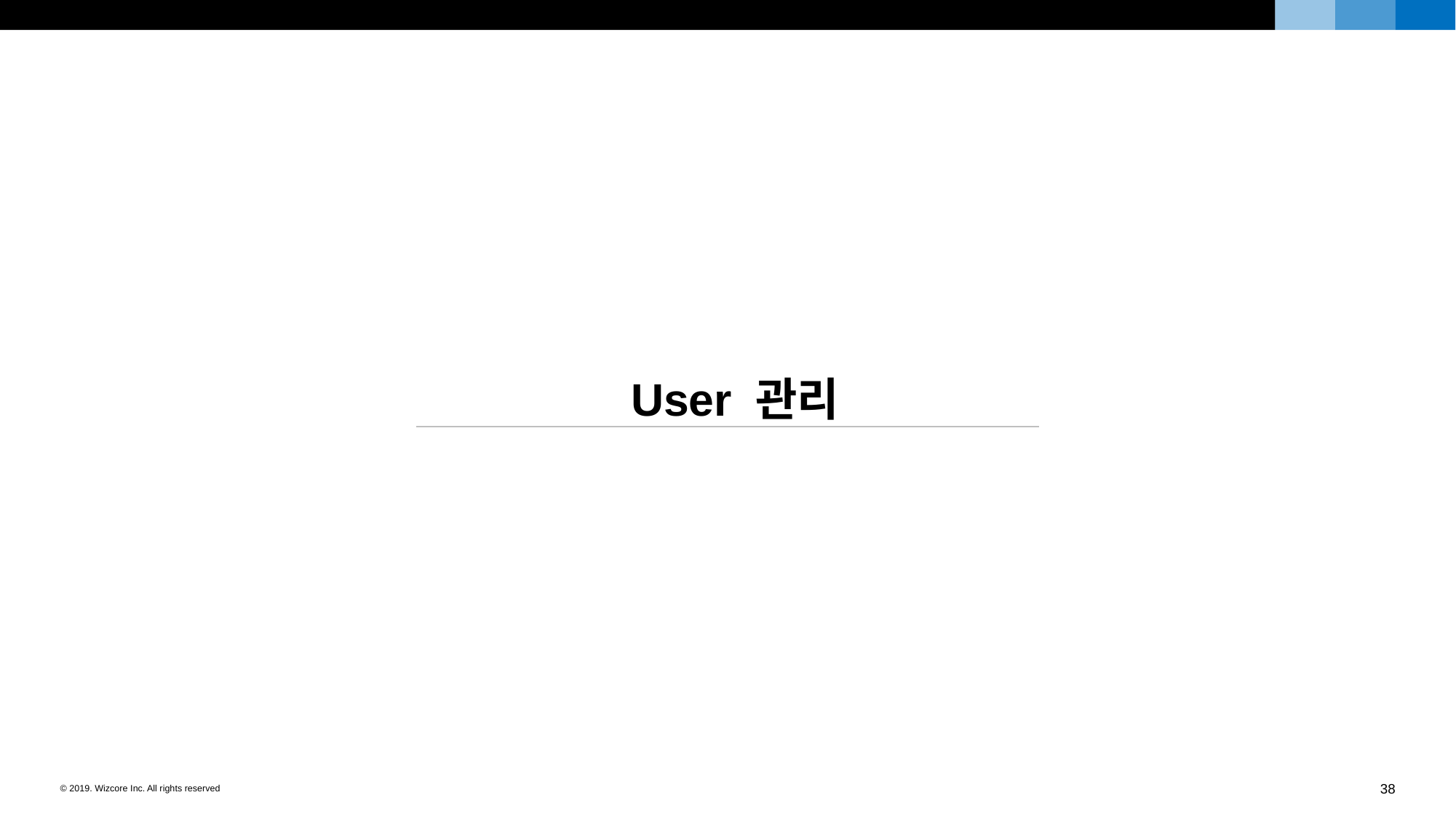

User 관리
38
© 2019. Wizcore Inc. All rights reserved